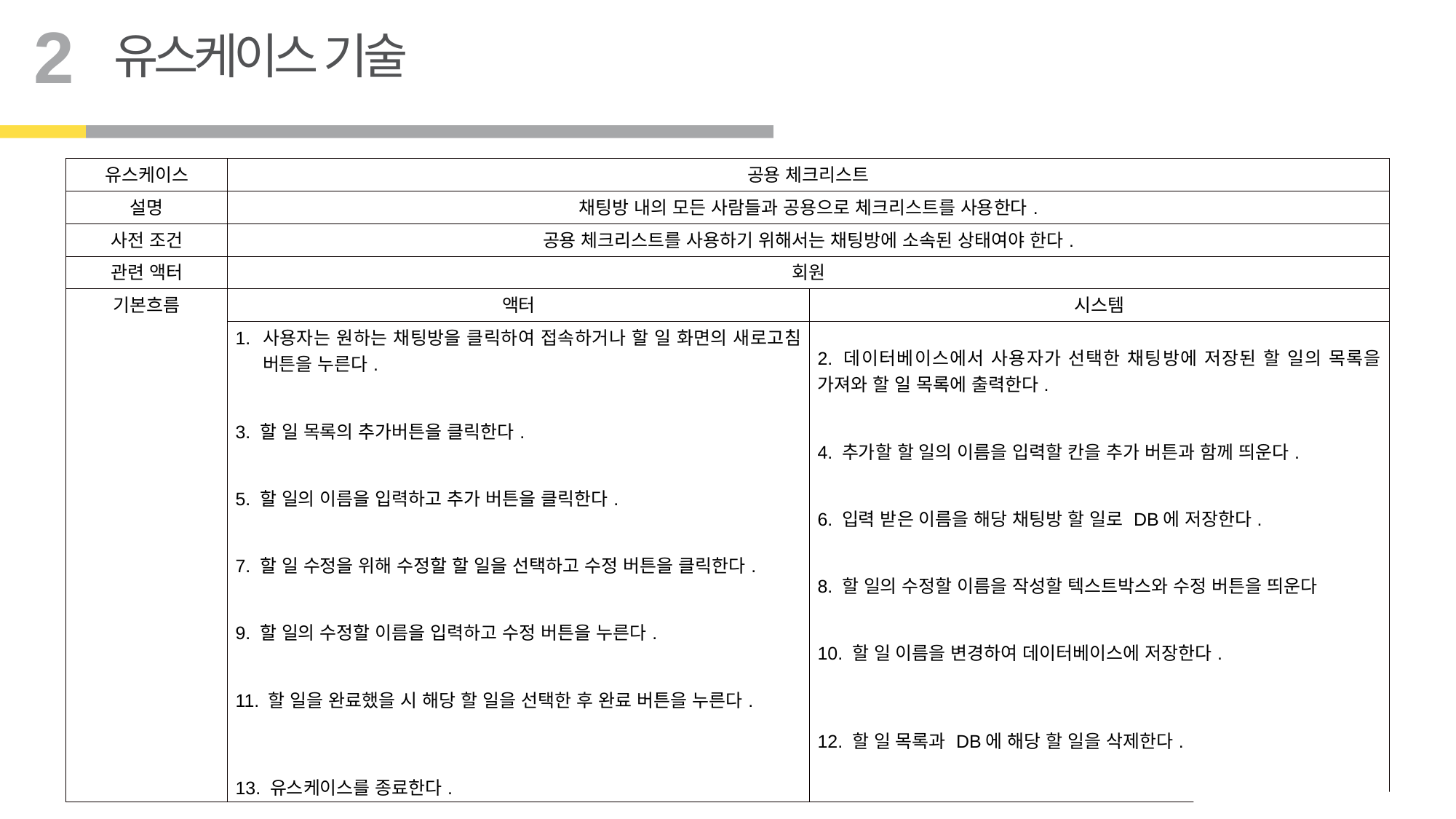

2
유스케이스 기술

| 유스케이스 | 공용 체크리스트 |  |
| --- | --- | --- |
| 설명 | 채팅방 내의 모든 사람들과 공용으로 체크리스트를 사용한다. |  |
| 사전 조건 | 공용 체크리스트를 사용하기 위해서는 채팅방에 소속된 상태여야 한다. |  |
| 관련 액터 | 회원 |  |
| 기본흐름 | 액터 | 시스템 |
|  | 사용자는 원하는 채팅방을 클릭하여 접속하거나 할 일 화면의 새로고침 버튼을 누른다. 3. 할 일 목록의 추가버튼을 클릭한다. 5. 할 일의 이름을 입력하고 추가 버튼을 클릭한다. 7. 할 일 수정을 위해 수정할 할 일을 선택하고 수정 버튼을 클릭한다. 9. 할 일의 수정할 이름을 입력하고 수정 버튼을 누른다. 11. 할 일을 완료했을 시 해당 할 일을 선택한 후 완료 버튼을 누른다. 13. 유스케이스를 종료한다. | 2. 데이터베이스에서 사용자가 선택한 채팅방에 저장된 할 일의 목록을 가져와 할 일 목록에 출력한다. 4. 추가할 할 일의 이름을 입력할 칸을 추가 버튼과 함께 띄운다. 6. 입력 받은 이름을 해당 채팅방 할 일로 DB에 저장한다. 8. 할 일의 수정할 이름을 작성할 텍스트박스와 수정 버튼을 띄운다 10. 할 일 이름을 변경하여 데이터베이스에 저장한다. 12. 할 일 목록과 DB에 해당 할 일을 삭제한다. |